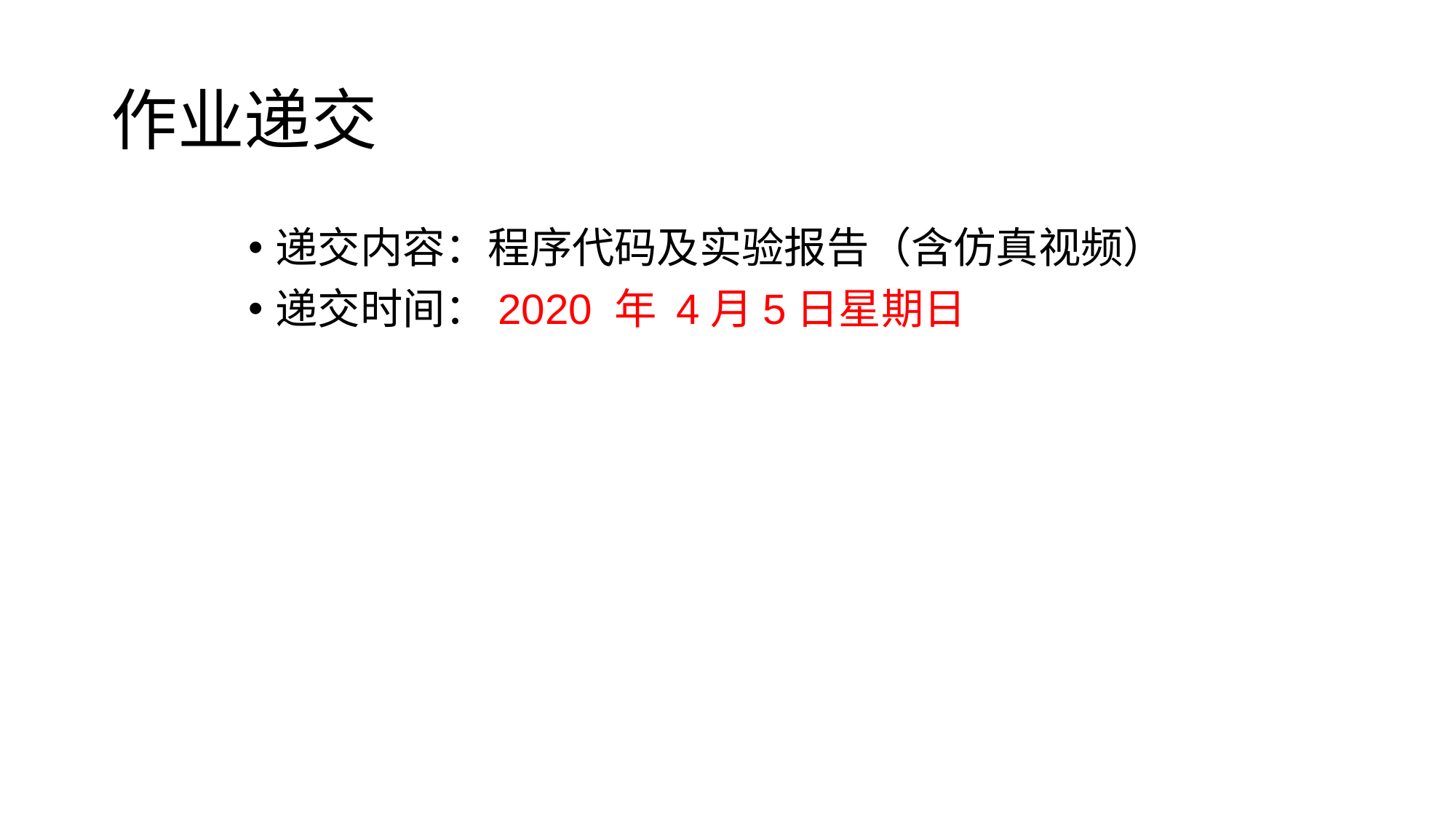

# 作业递交
递交内容：程序代码及实验报告（含仿真视频）
递交时间：2020 年 4月5日星期日